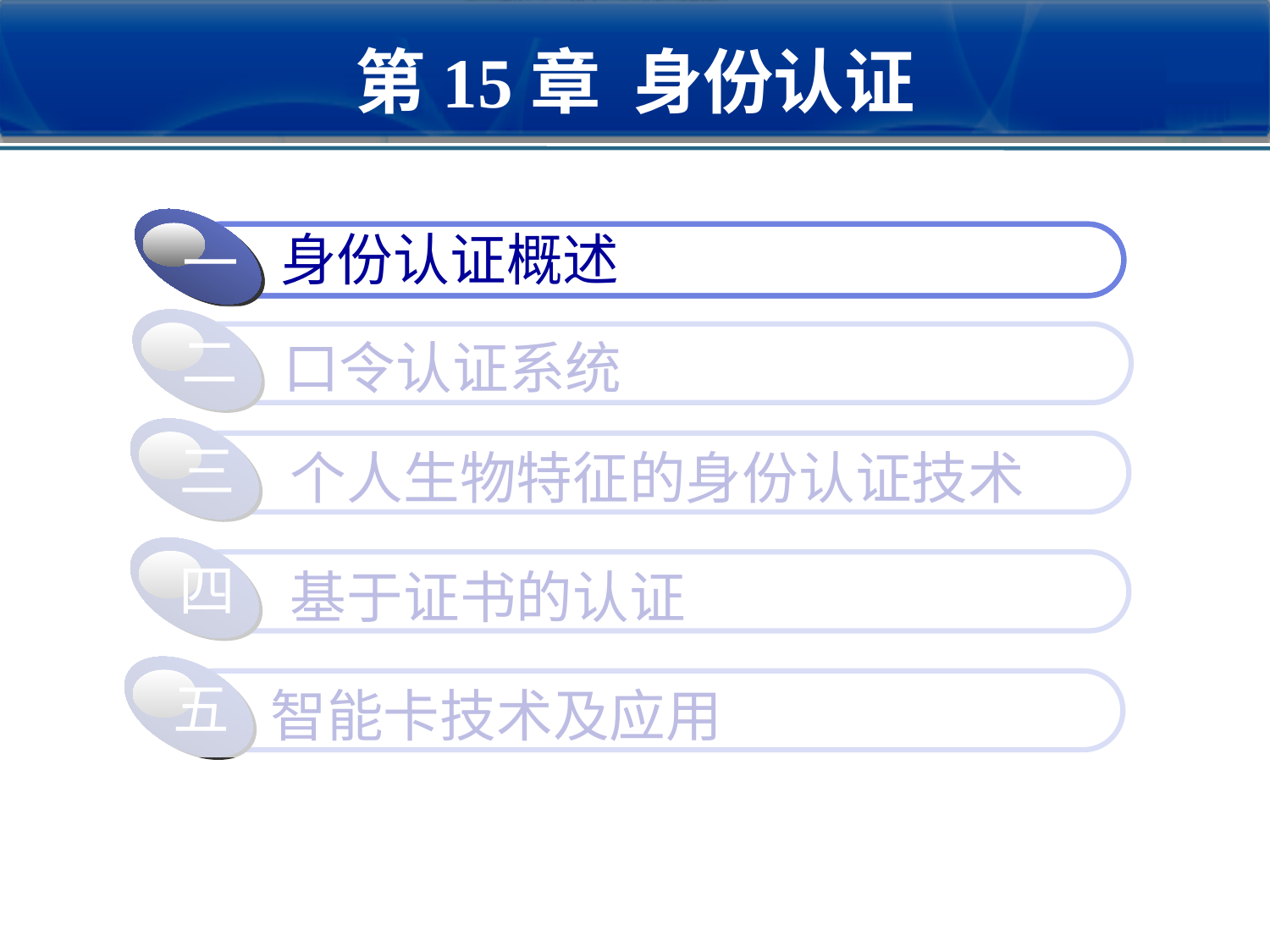

第15章  身份认证

身份认证概述
一

一

二

口令认证系统

三

个人生物特征的身份认证技术

四

基于证书的认证

五

智能卡技术及应用